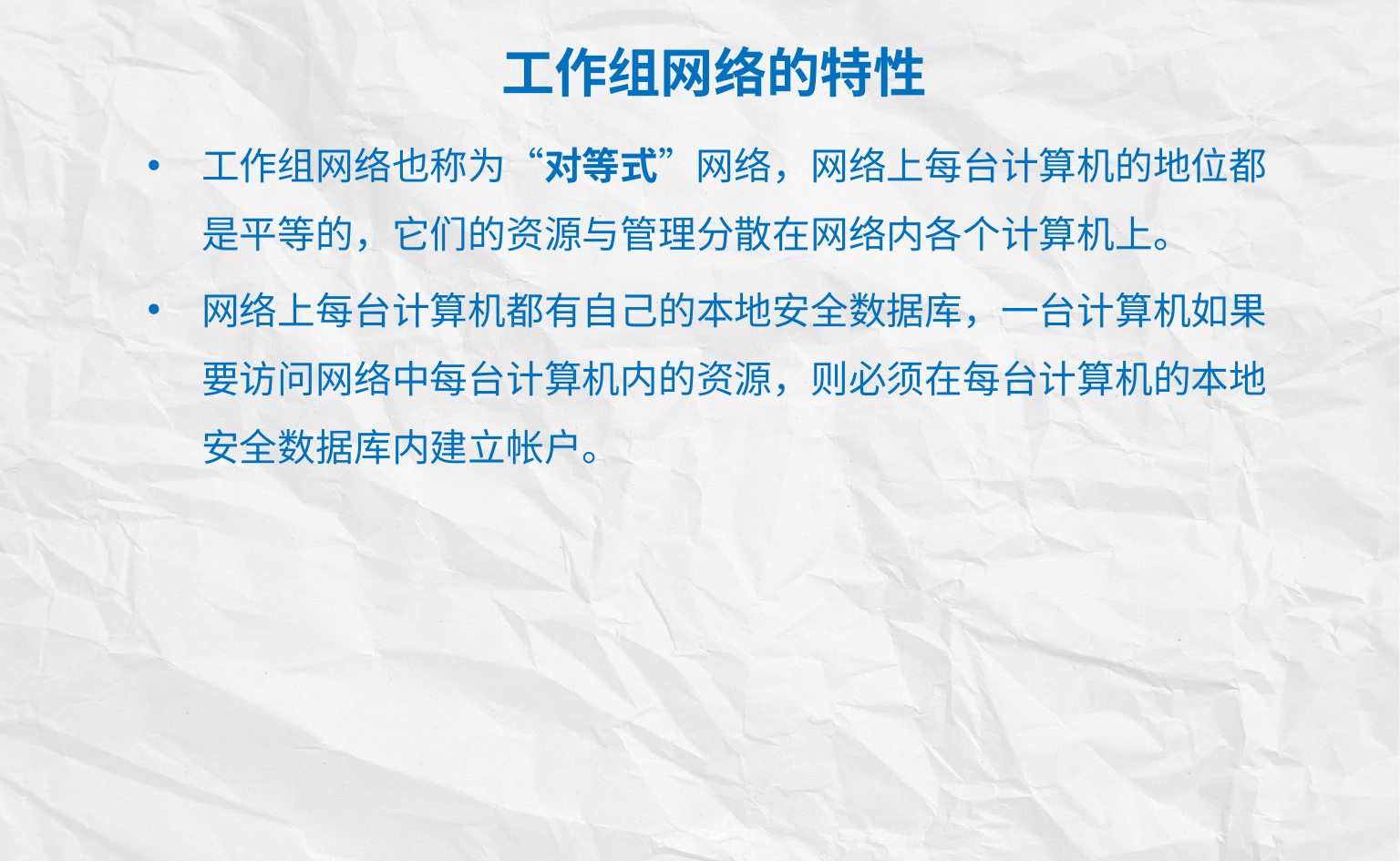

工作组网络的特性
工作组网络也称为“对等式”网络，网络上每台计算机的地位都是平等的，它们的资源与管理分散在网络内各个计算机上。
网络上每台计算机都有自己的本地安全数据库，一台计算机如果要访问网络中每台计算机内的资源，则必须在每台计算机的本地安全数据库内建立帐户。

10